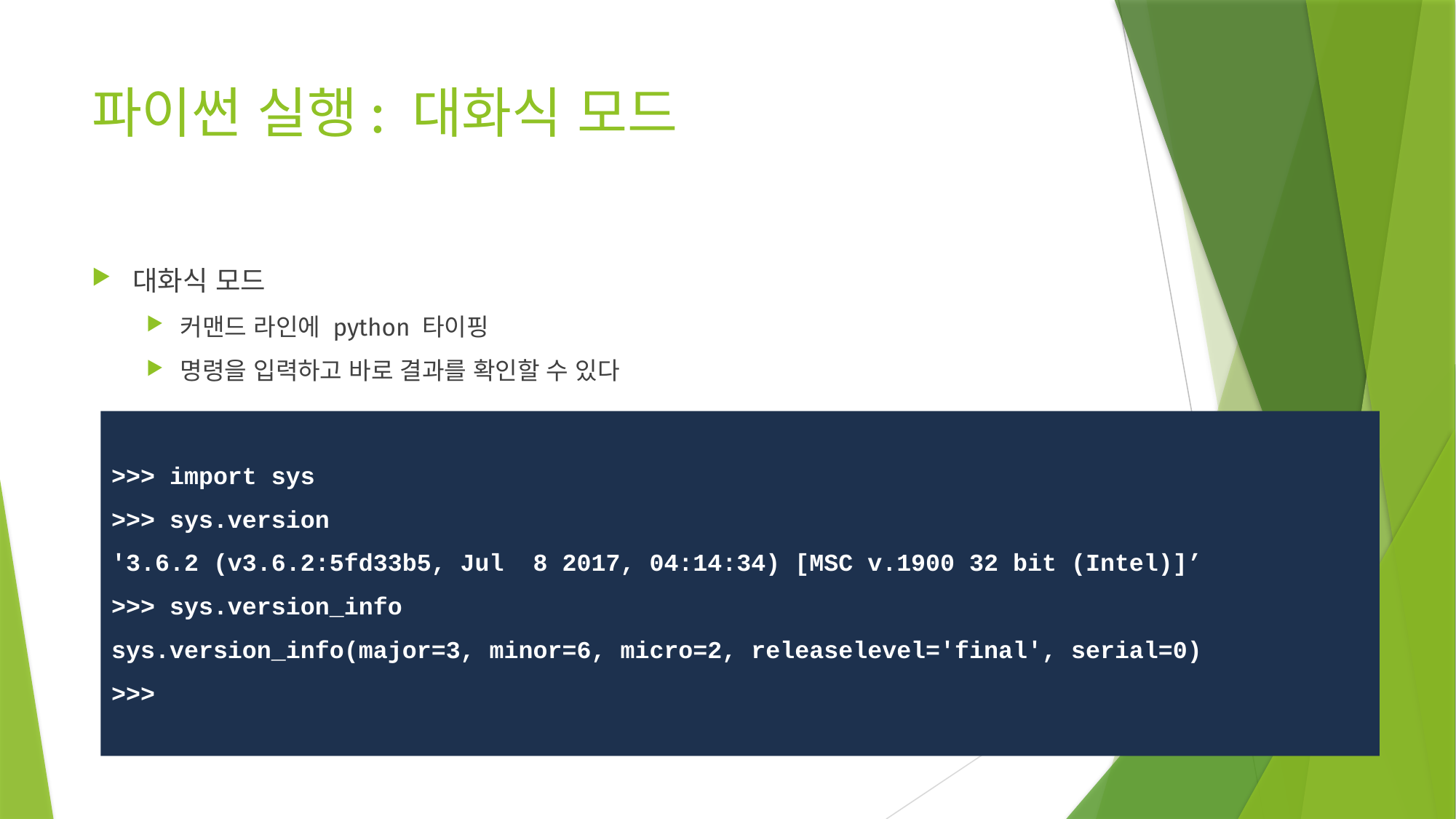

# 파이썬 실행: 대화식 모드
대화식 모드
커맨드 라인에 python 타이핑
명령을 입력하고 바로 결과를 확인할 수 있다

>>> import sys
>>> sys.version
'3.6.2 (v3.6.2:5fd33b5, Jul  8 2017, 04:14:34) [MSC v.1900 32 bit (Intel)]’
>>> sys.version_info
sys.version_info(major=3, minor=6, micro=2, releaselevel='final', serial=0)
>>>